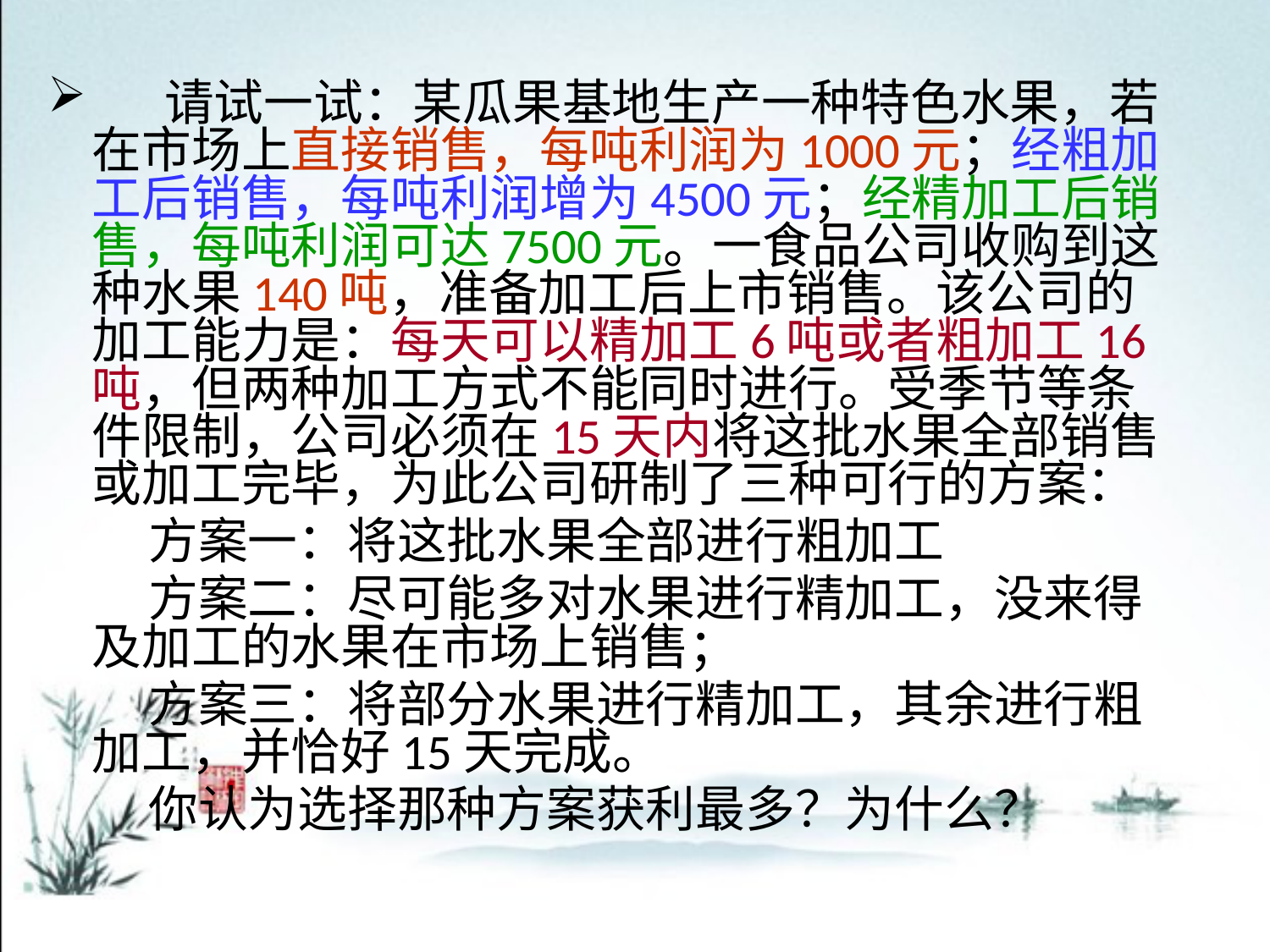

请试一试：某瓜果基地生产一种特色水果，若在市场上直接销售，每吨利润为1000元；经粗加工后销售，每吨利润增为4500元；经精加工后销售，每吨利润可达7500元。一食品公司收购到这种水果140吨，准备加工后上市销售。该公司的加工能力是：每天可以精加工6吨或者粗加工16吨，但两种加工方式不能同时进行。受季节等条件限制，公司必须在15天内将这批水果全部销售或加工完毕，为此公司研制了三种可行的方案：
        方案一：将这批水果全部进行粗加工
        方案二：尽可能多对水果进行精加工，没来得及加工的水果在市场上销售；
        方案三：将部分水果进行精加工，其余进行粗加工，并恰好15天完成。
        你认为选择那种方案获利最多？为什么？